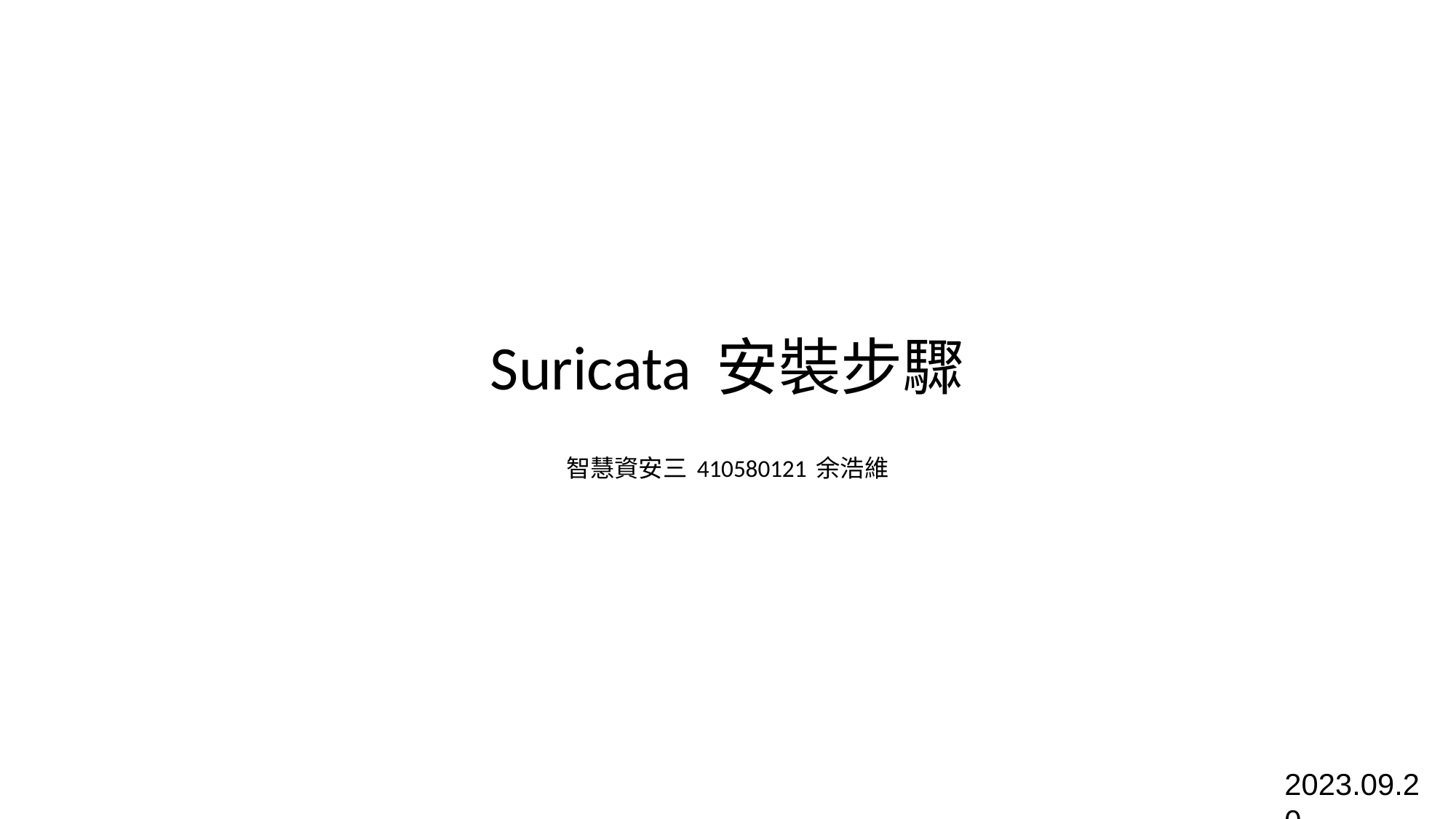

# Suricata 安裝步驟 智慧資安三 410580121 余浩維
2023.09.20